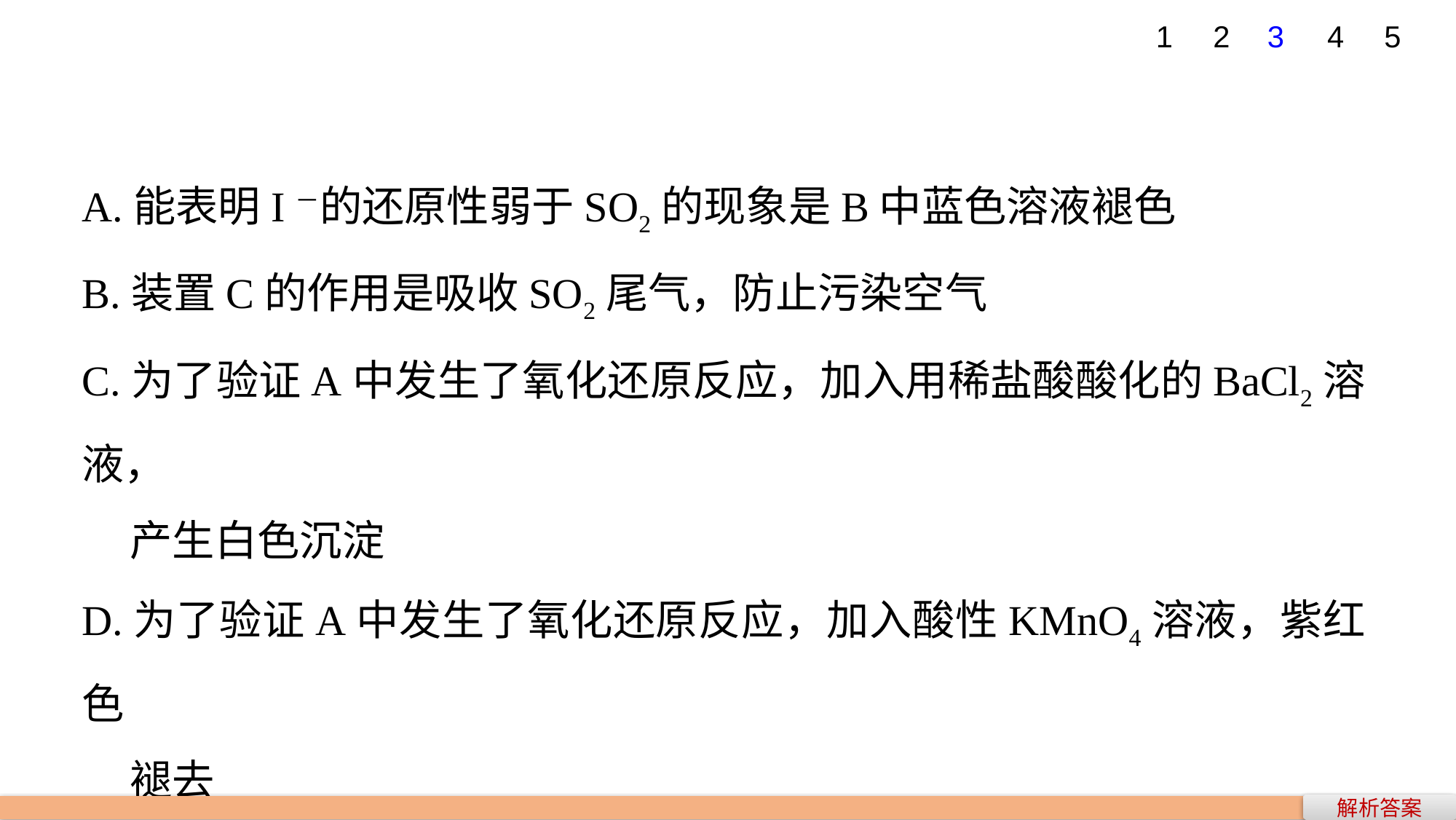

1
2
3
4
5
A.能表明I－的还原性弱于SO2的现象是B中蓝色溶液褪色
B.装置C的作用是吸收SO2尾气，防止污染空气
C.为了验证A中发生了氧化还原反应，加入用稀盐酸酸化的BaCl2溶液，
    产生白色沉淀
D.为了验证A中发生了氧化还原反应，加入酸性KMnO4溶液，紫红色
    褪去
解析答案